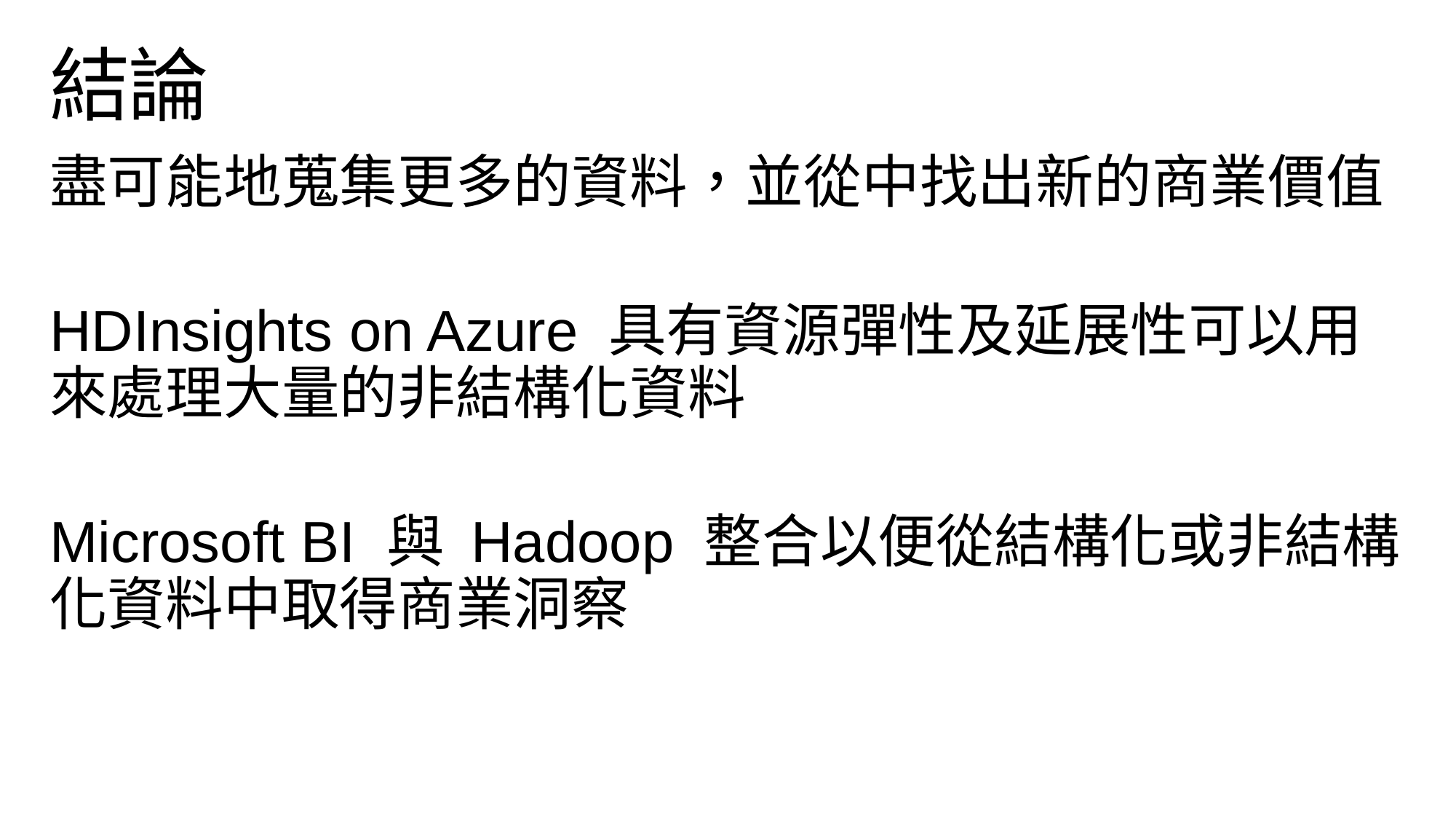

# 結論
盡可能地蒐集更多的資料，並從中找出新的商業價值

HDInsights on Azure 具有資源彈性及延展性可以用來處理大量的非結構化資料

Microsoft BI 與 Hadoop 整合以便從結構化或非結構化資料中取得商業洞察